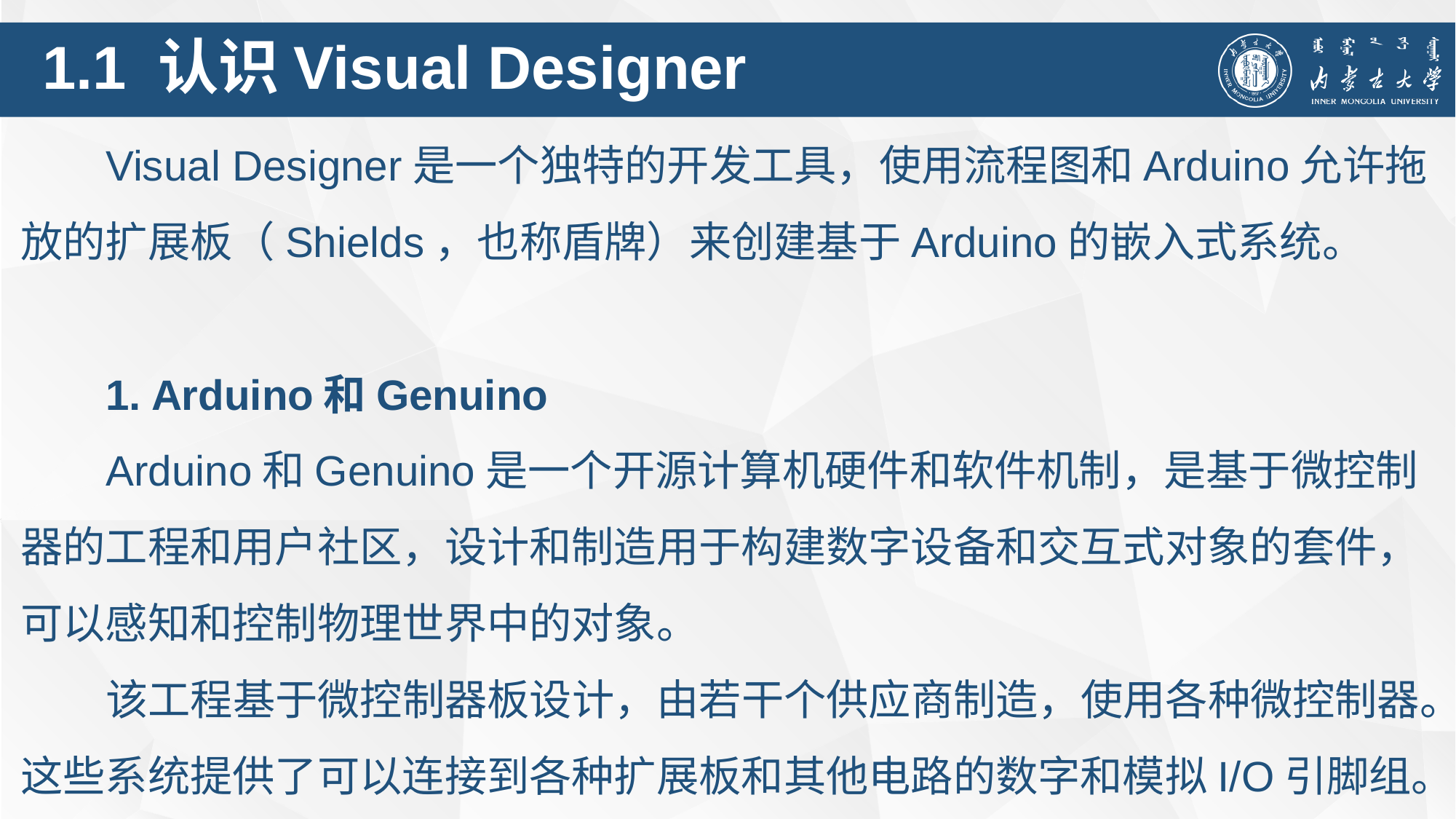

1.1 认识Visual Designer

Visual Designer是一个独特的开发工具，使用流程图和Arduino允许拖放的扩展板（Shields，也称盾牌）来创建基于Arduino的嵌入式系统。

1. Arduino和Genuino
Arduino和Genuino是一个开源计算机硬件和软件机制，是基于微控制器的工程和用户社区，设计和制造用于构建数字设备和交互式对象的套件，可以感知和控制物理世界中的对象。
该工程基于微控制器板设计，由若干个供应商制造，使用各种微控制器。这些系统提供了可以连接到各种扩展板和其他电路的数字和模拟I/O引脚组。